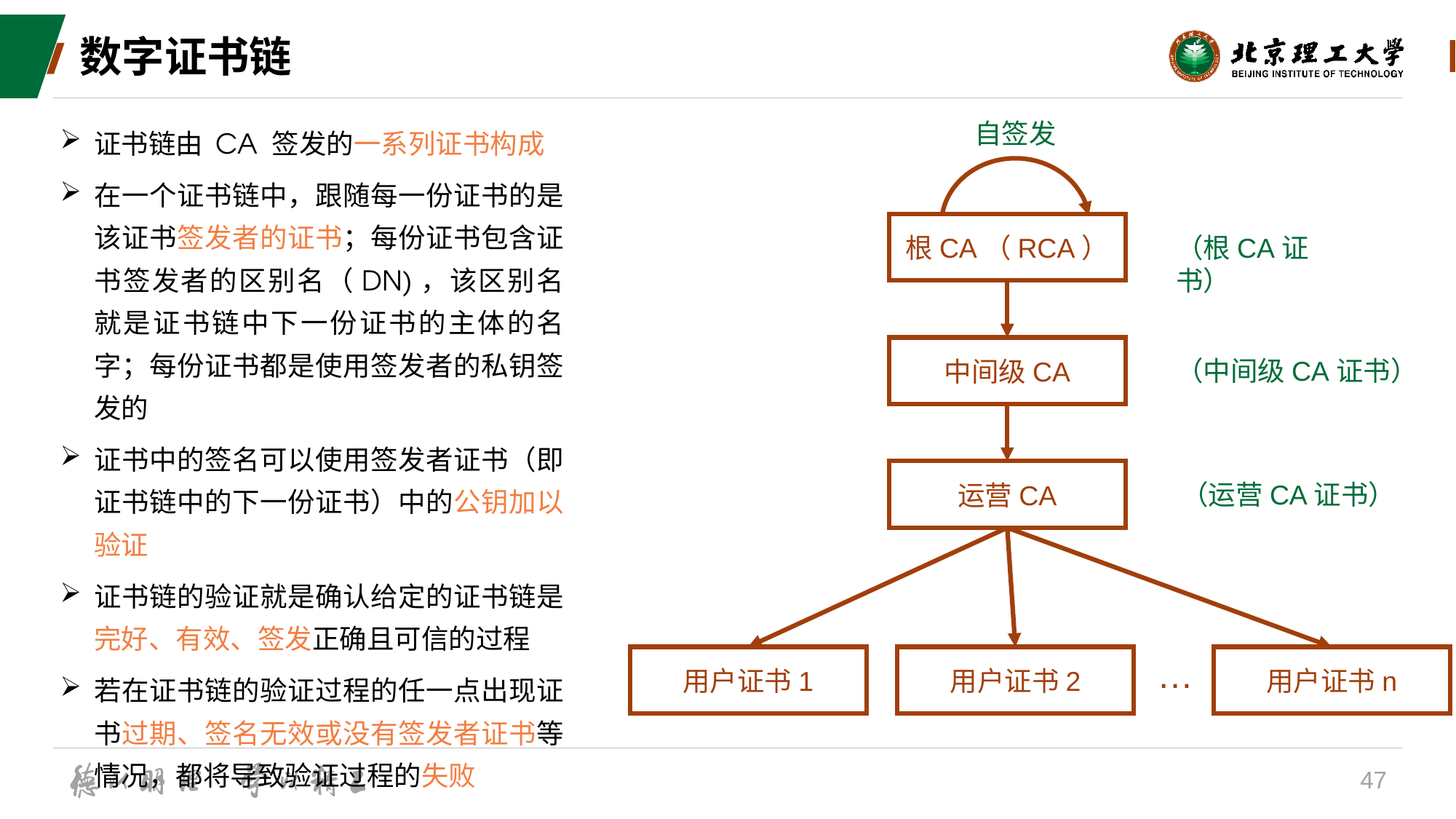

# 数字证书链
证书链由 CA 签发的一系列证书构成
在一个证书链中，跟随每一份证书的是该证书签发者的证书；每份证书包含证书签发者的区别名（DN)，该区别名就是证书链中下一份证书的主体的名字；每份证书都是使用签发者的私钥签发的
证书中的签名可以使用签发者证书（即证书链中的下一份证书）中的公钥加以验证
证书链的验证就是确认给定的证书链是完好、有效、签发正确且可信的过程
若在证书链的验证过程的任一点出现证书过期、签名无效或没有签发者证书等情况，都将导致验证过程的失败
自签发

根CA（RCA）
（根CA证书）
中间级CA
（中间级CA证书）
运营CA
（运营CA证书）
…
用户证书1
用户证书2
用户证书n